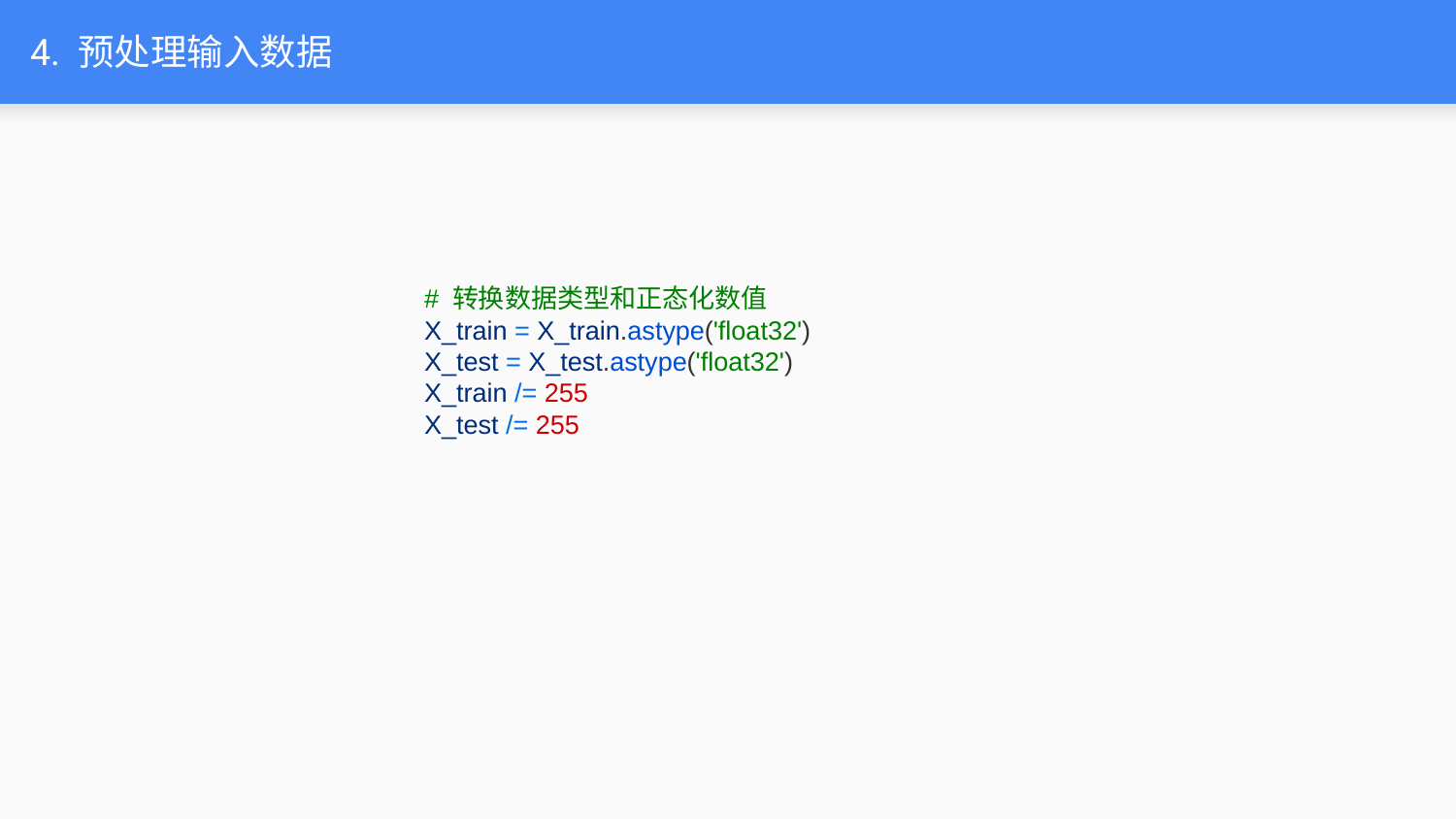

# 4. 预处理输入数据
# 转换数据类型和正态化数值
X_train = X_train.astype('float32')
X_test = X_test.astype('float32')
X_train /= 255
X_test /= 255